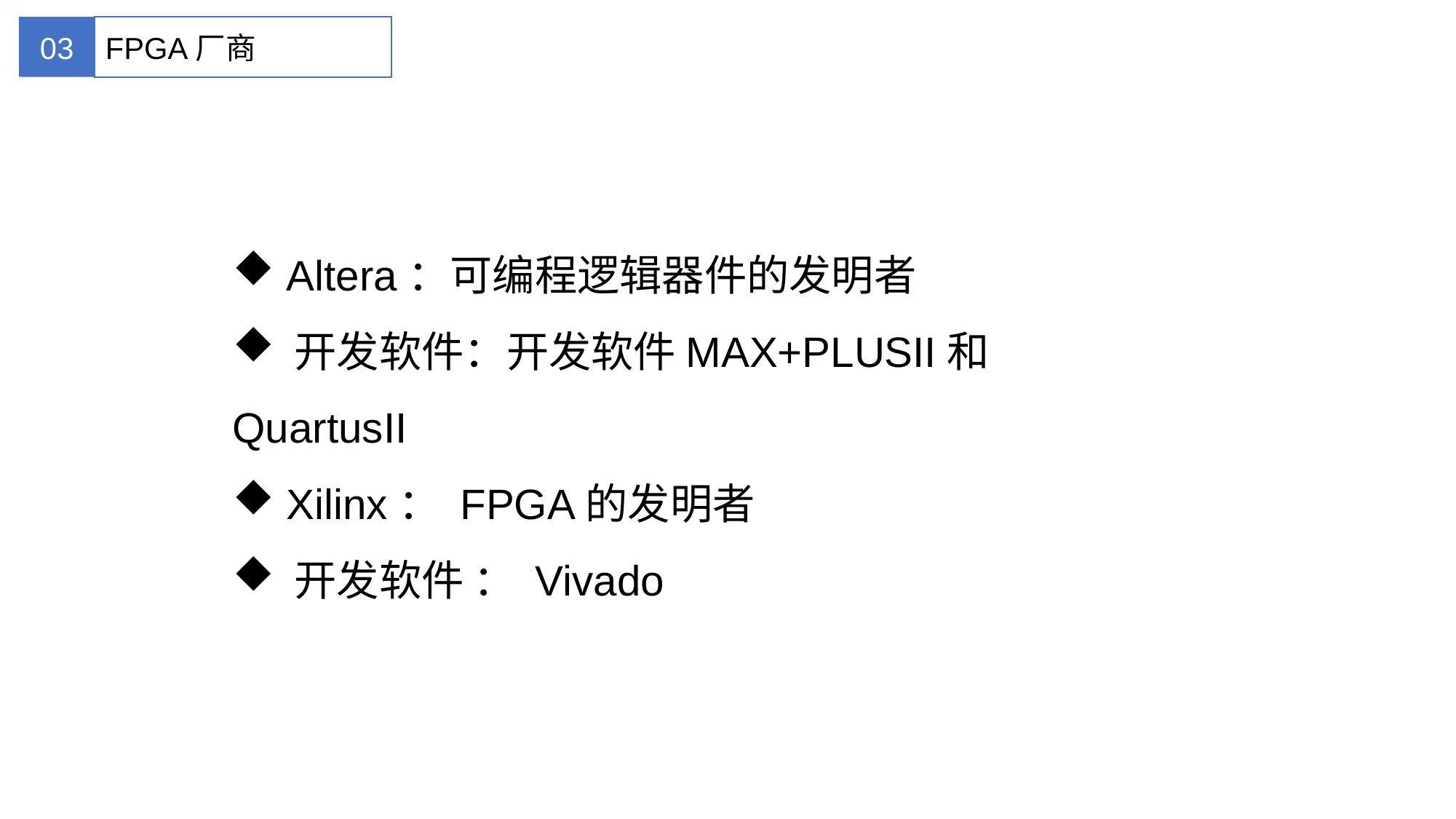

03

FPGA厂商
 Altera：可编程逻辑器件的发明者
 开发软件：开发软件MAX+PLUSII和QuartusII
 Xilinx： FPGA的发明者
 开发软件 ： Vivado